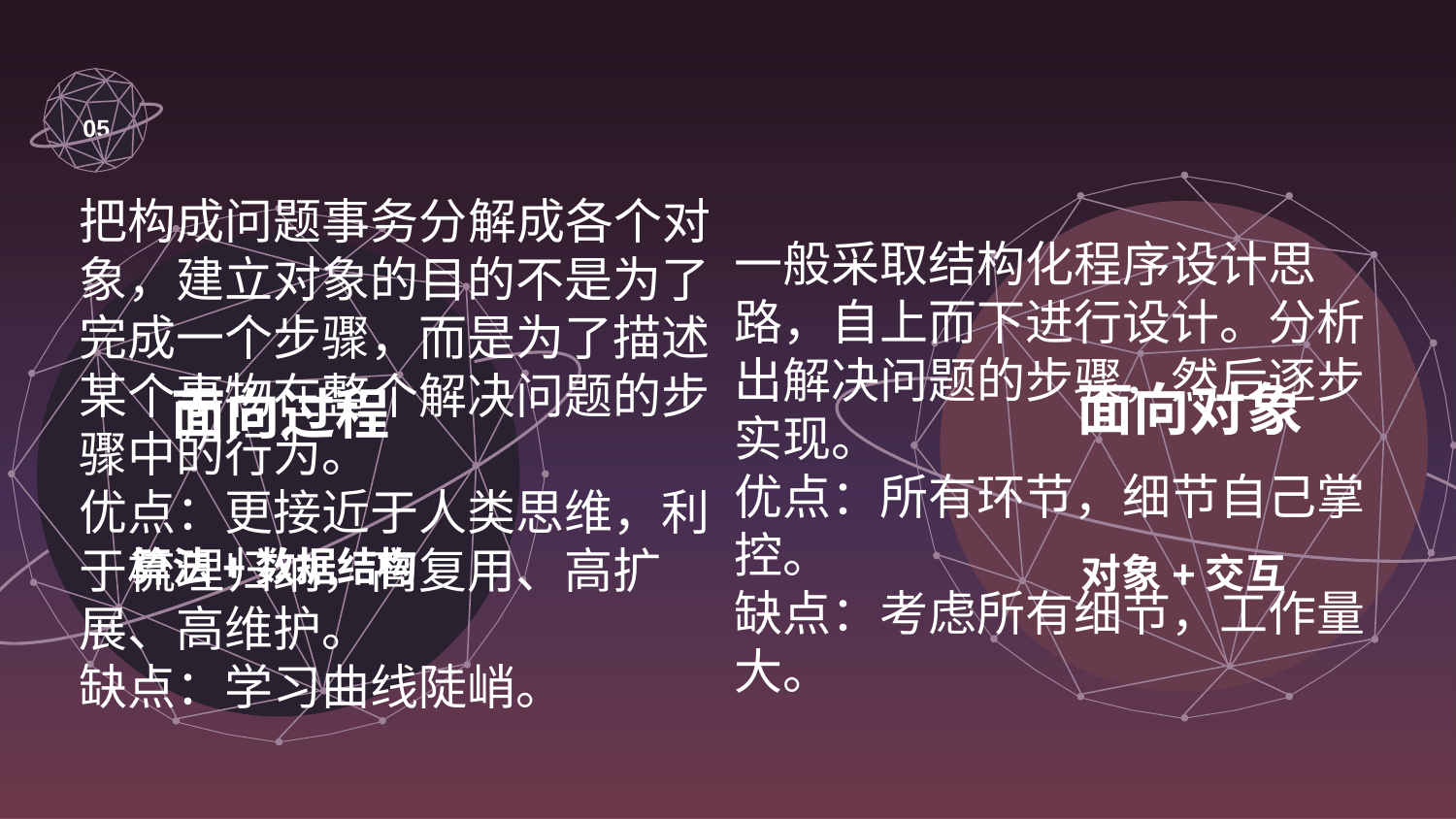

05

面向对象

把构成问题事务分解成各个对象，建立对象的目的不是为了完成一个步骤，而是为了描述某个事物在整个解决问题的步骤中的行为。
优点：更接近于人类思维，利于梳理归纳，高复用、高扩展、高维护。
缺点：学习曲线陡峭。

面向过程

一般采取结构化程序设计思路，自上而下进行设计。分析出解决问题的步骤，然后逐步实现。
优点：所有环节，细节自己掌控。 
缺点：考虑所有细节，工作量大。
算法+数据结构
对象+交互